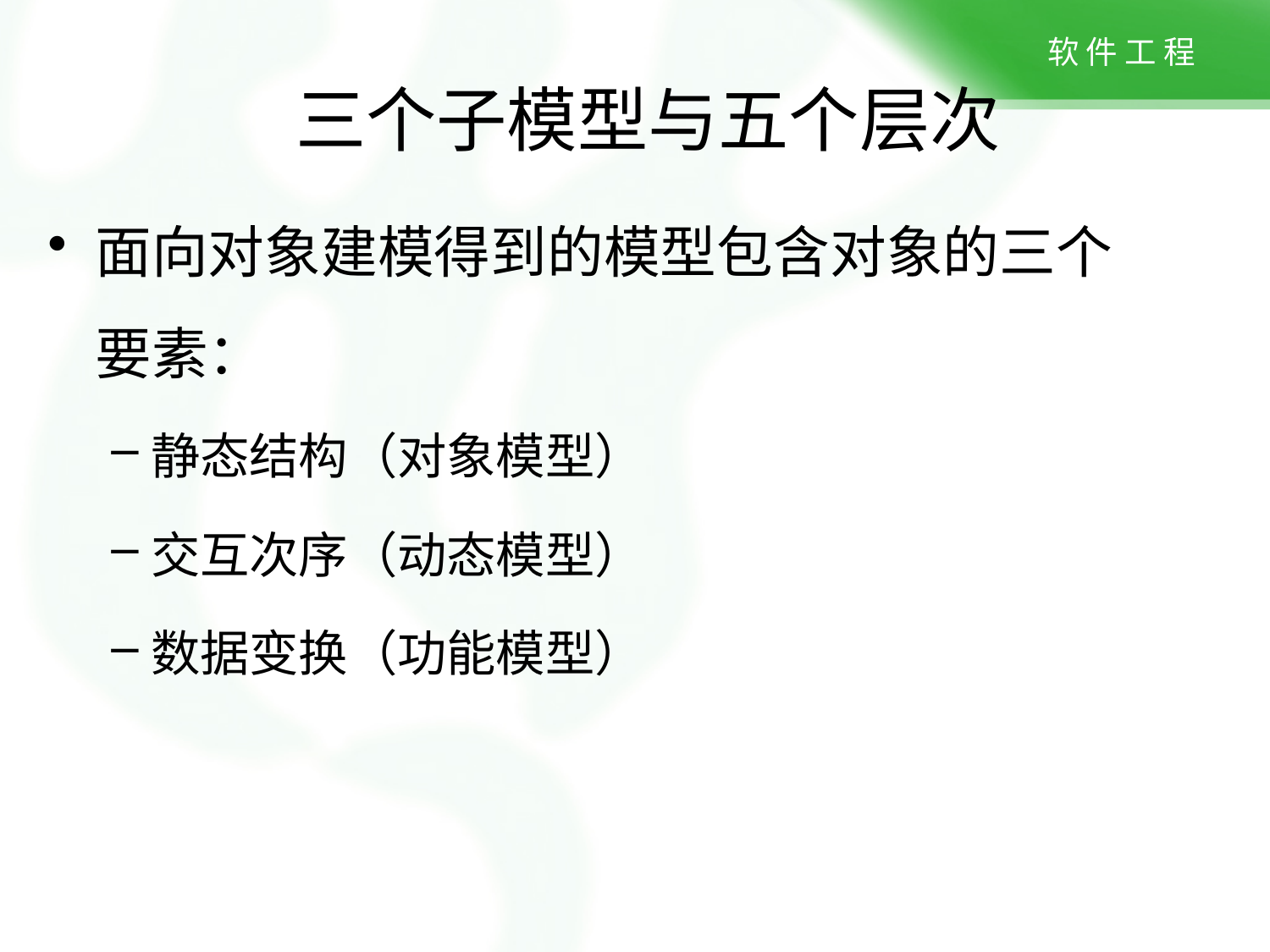

# 三个子模型与五个层次
面向对象建模得到的模型包含对象的三个要素：
静态结构（对象模型）
交互次序（动态模型）
数据变换（功能模型）